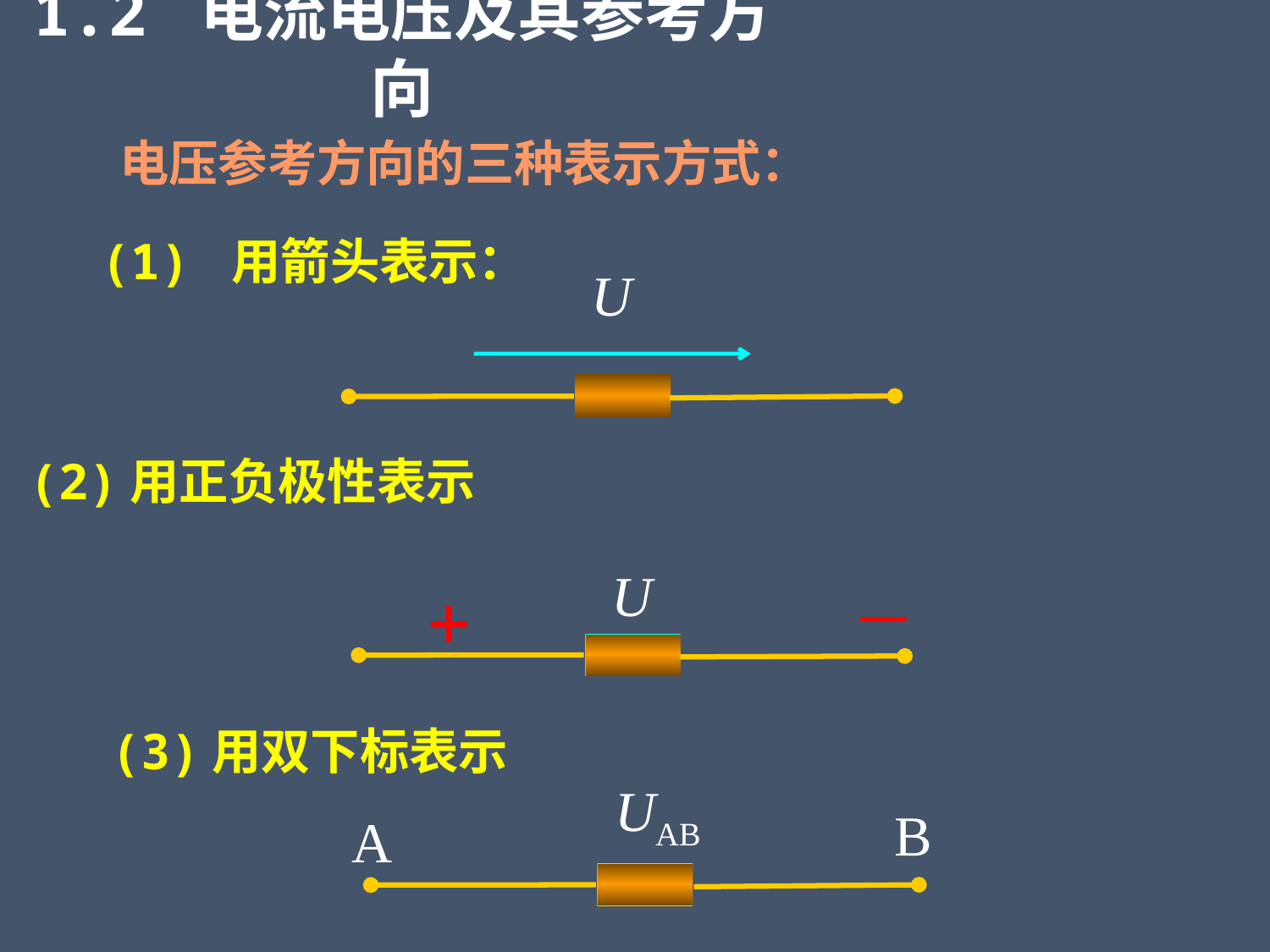

1.2 电流电压及其参考方向
电压参考方向的三种表示方式：
(1) 用箭头表示：
U

(2)用正负极性表示
U
+

(3)用双下标表示
UAB
B
A